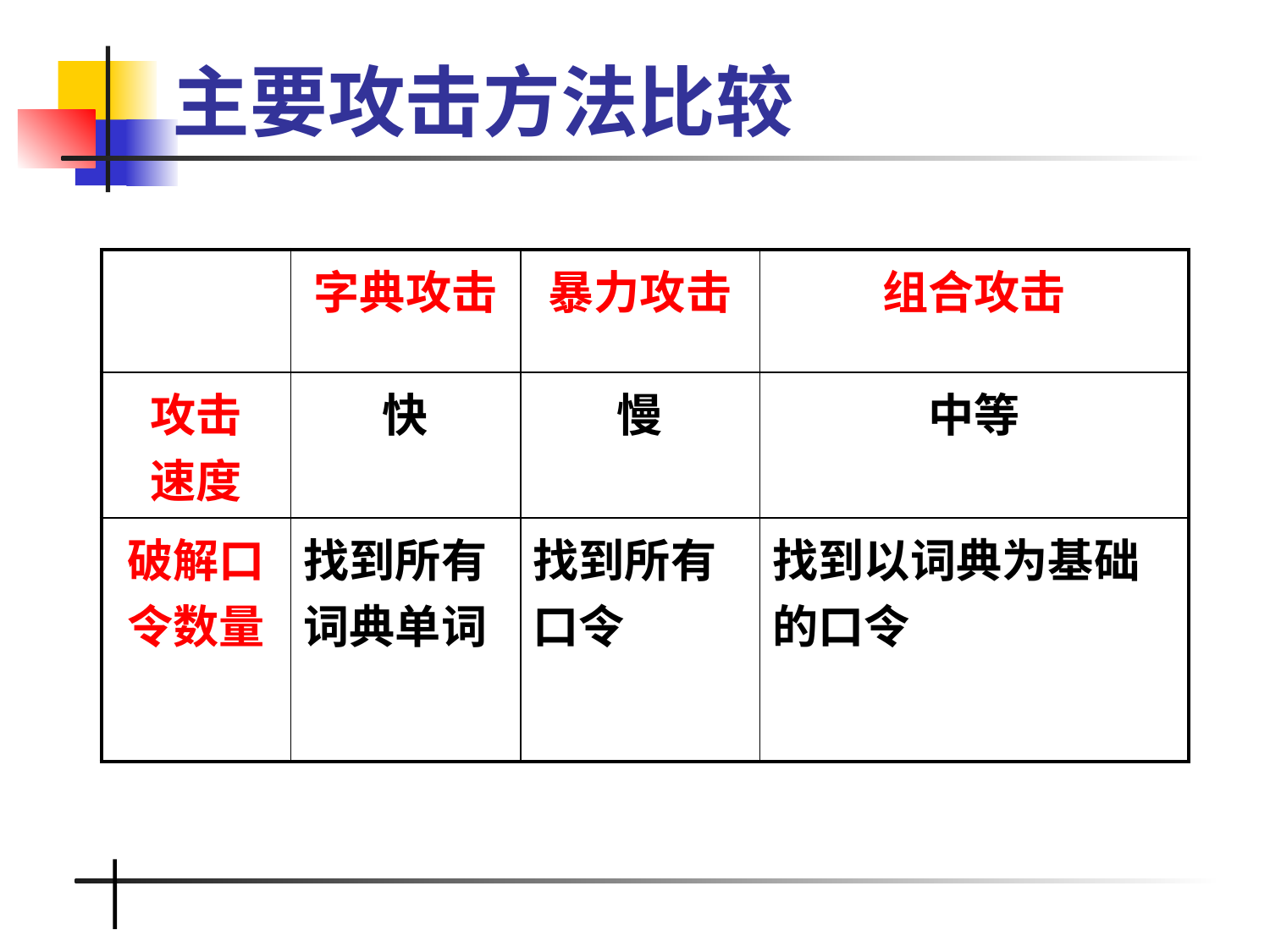

# 主要攻击方法比较
|  | 字典攻击 | 暴力攻击 | 组合攻击 |
| --- | --- | --- | --- |
| 攻击 速度 | 快 | 慢 | 中等 |
| 破解口令数量 | 找到所有词典单词 | 找到所有口令 | 找到以词典为基础的口令 |